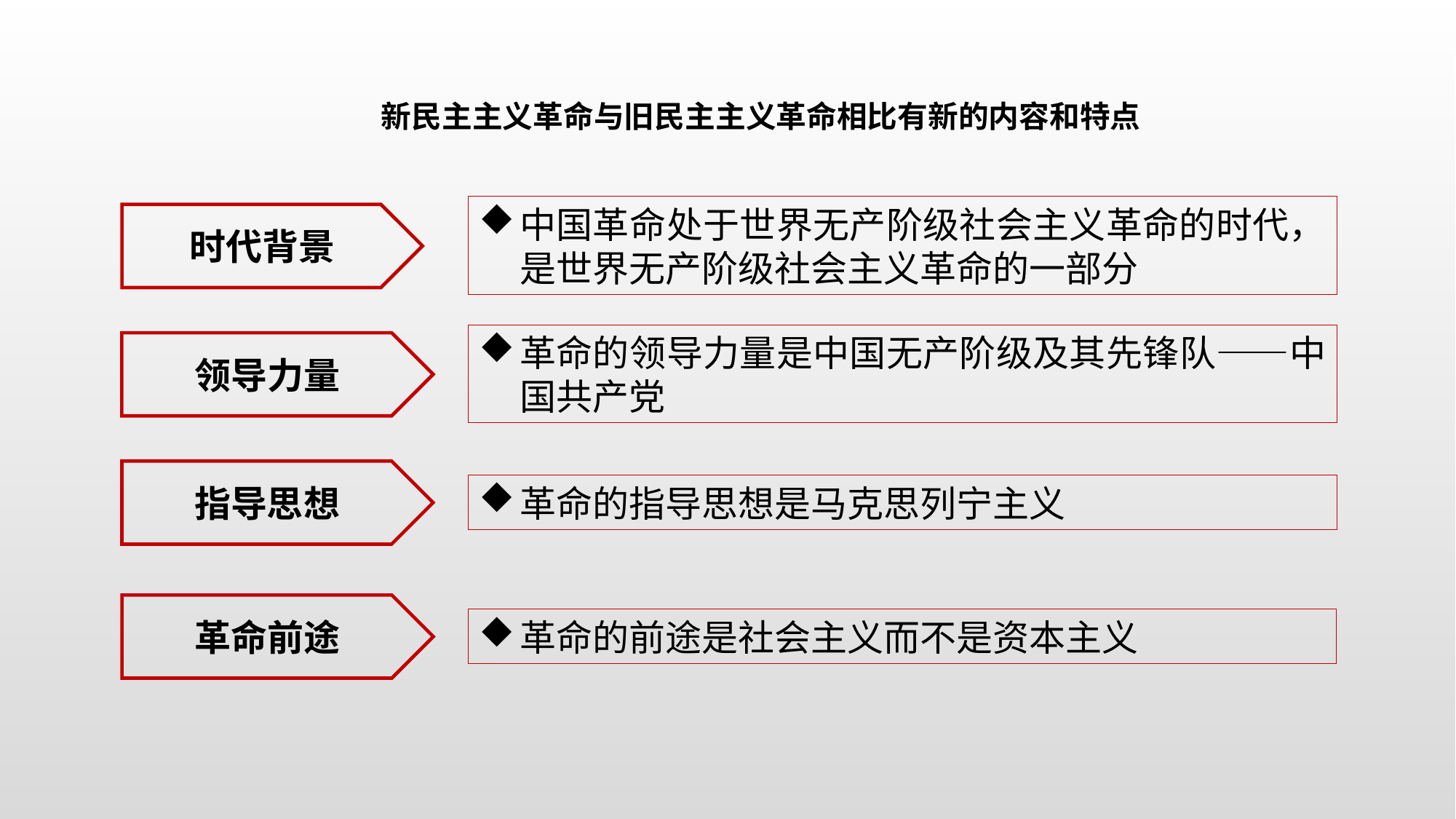

新民主主义革命与旧民主主义革命相比有新的内容和特点
中国革命处于世界无产阶级社会主义革命的时代，是世界无产阶级社会主义革命的一部分
时代背景
革命的领导力量是中国无产阶级及其先锋队——中国共产党
领导力量
指导思想
革命的指导思想是马克思列宁主义
革命前途
革命的前途是社会主义而不是资本主义